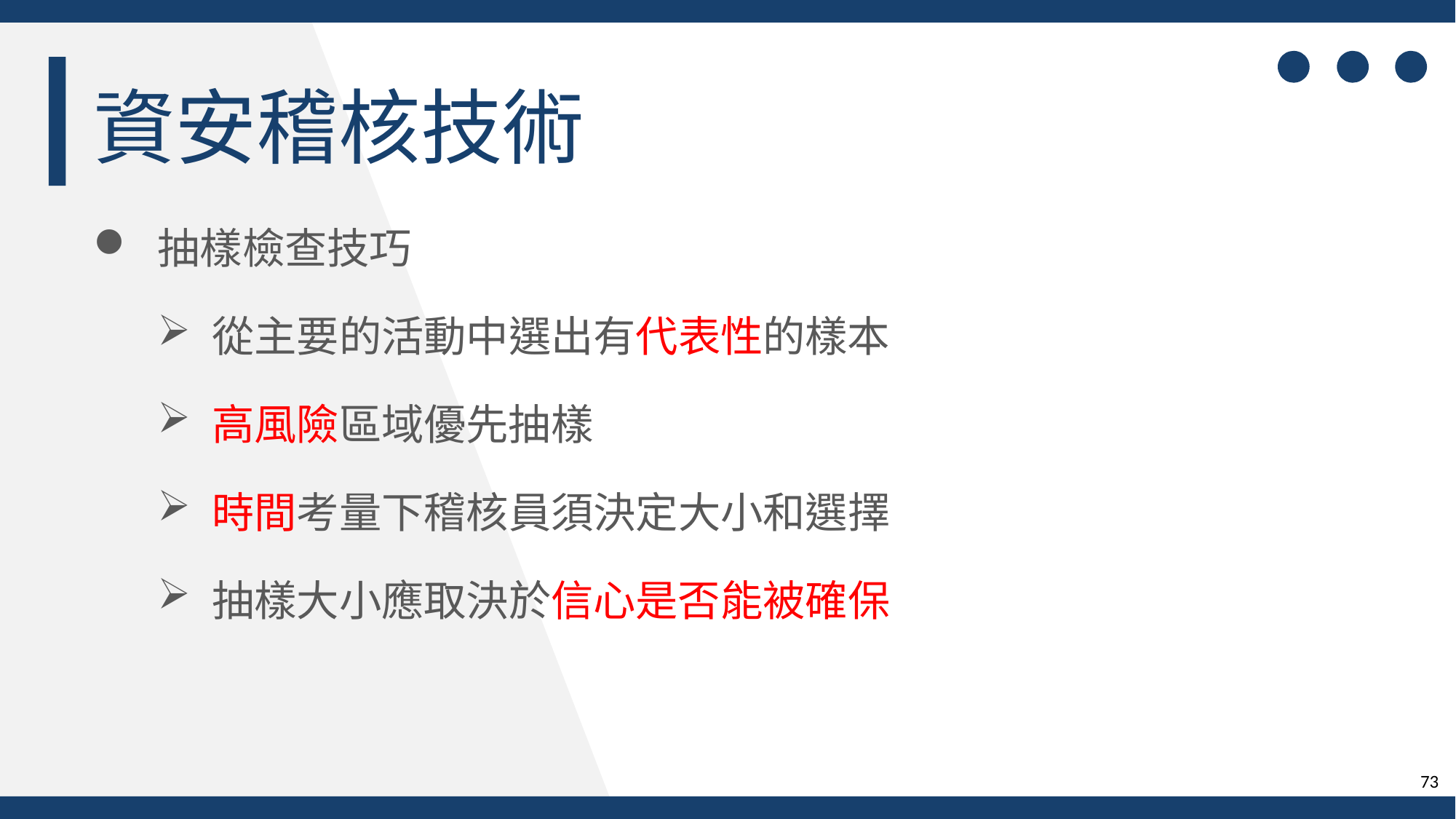

資安稽核技術
抽樣檢查技巧
從主要的活動中選出有代表性的樣本
高風險區域優先抽樣
時間考量下稽核員須決定大小和選擇
抽樣大小應取決於信心是否能被確保